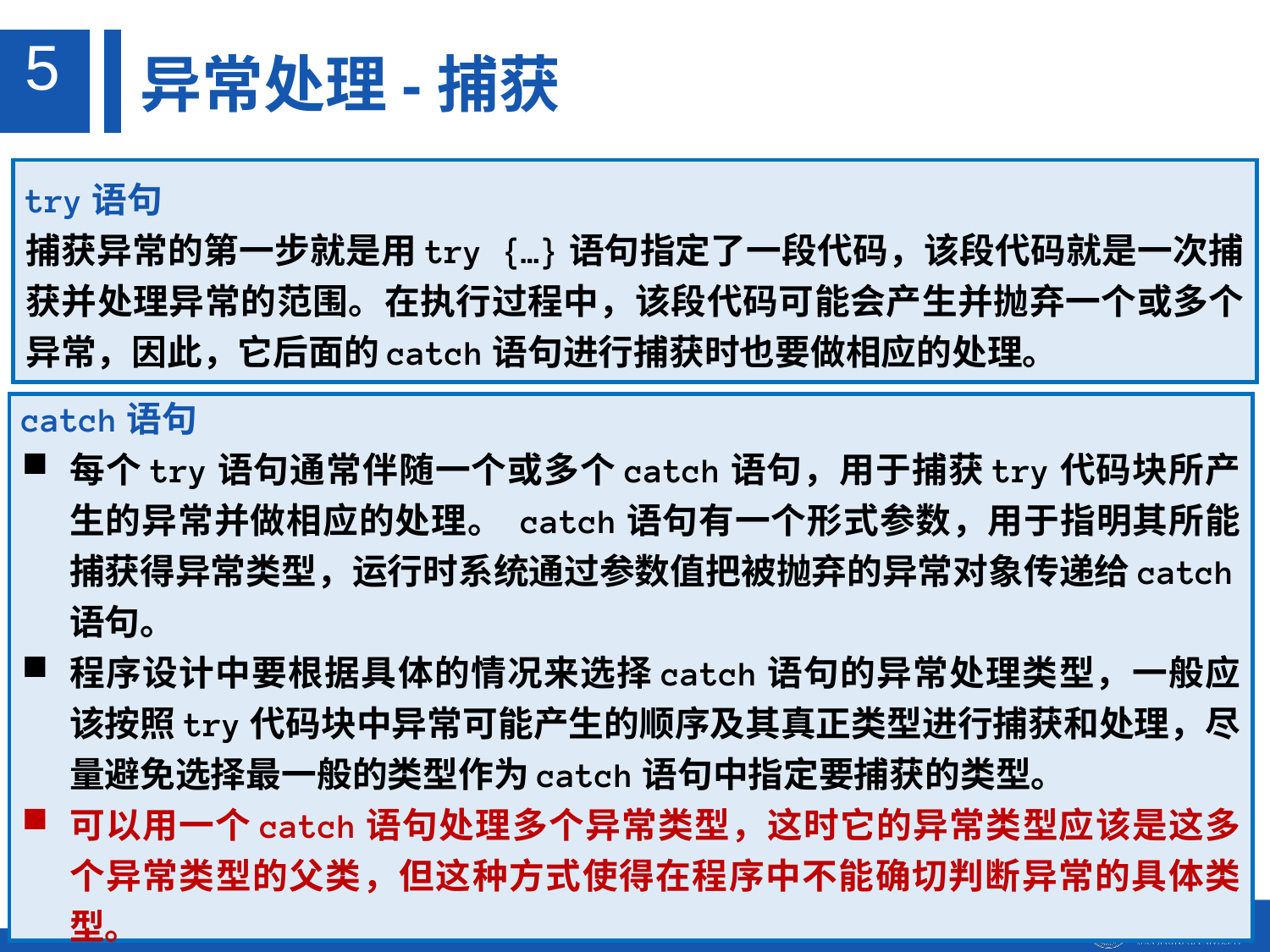

5
异常处理-捕获
try语句
捕获异常的第一步就是用try {…}语句指定了一段代码，该段代码就是一次捕获并处理异常的范围。在执行过程中，该段代码可能会产生并抛弃一个或多个异常，因此，它后面的catch语句进行捕获时也要做相应的处理。
catch语句
每个try语句通常伴随一个或多个catch语句，用于捕获try代码块所产生的异常并做相应的处理。 catch语句有一个形式参数，用于指明其所能捕获得异常类型，运行时系统通过参数值把被抛弃的异常对象传递给catch语句。
程序设计中要根据具体的情况来选择catch语句的异常处理类型，一般应该按照try代码块中异常可能产生的顺序及其真正类型进行捕获和处理，尽量避免选择最一般的类型作为catch语句中指定要捕获的类型。
可以用一个catch语句处理多个异常类型，这时它的异常类型应该是这多个异常类型的父类，但这种方式使得在程序中不能确切判断异常的具体类型。